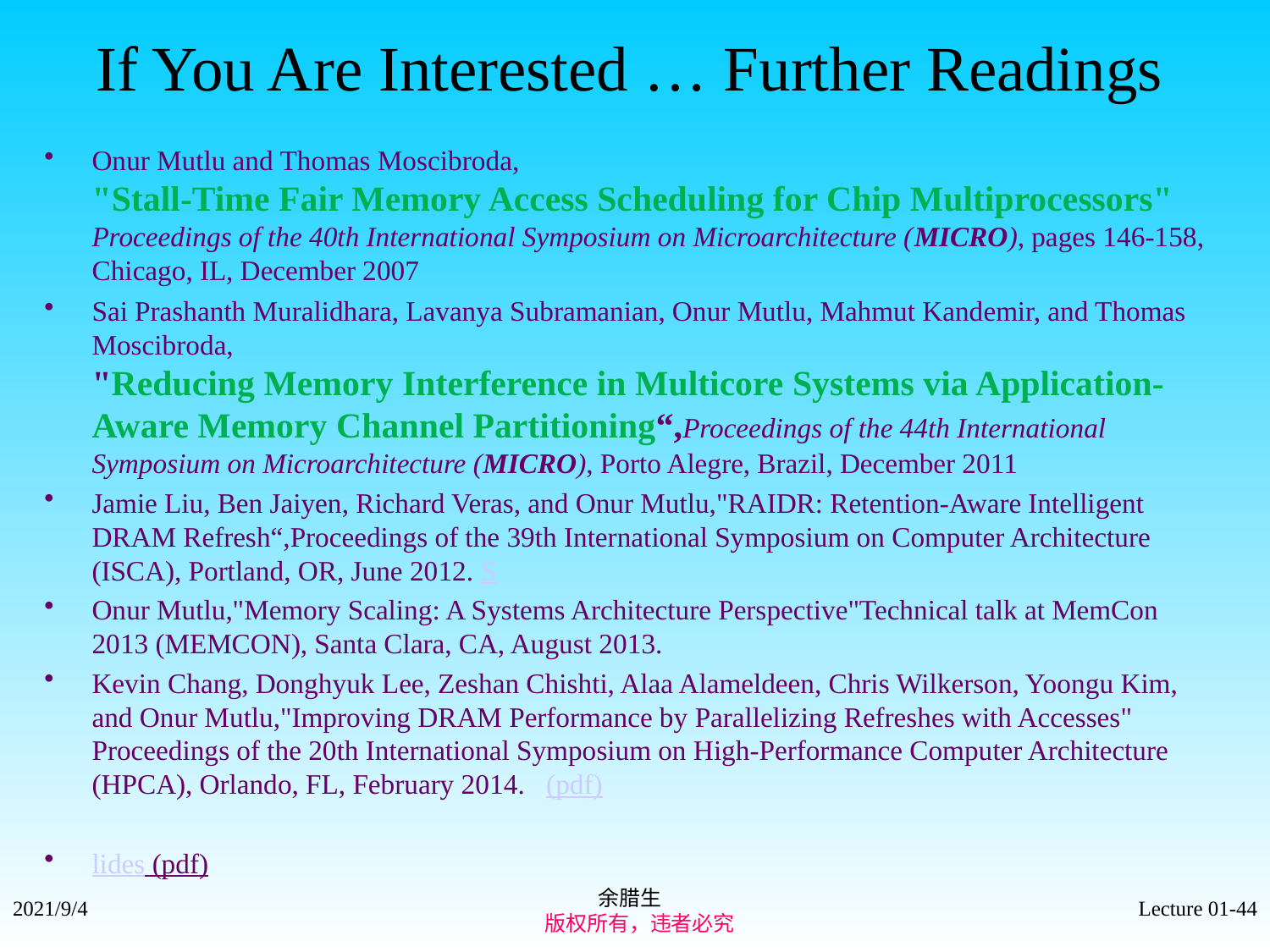

If You Are Interested … Further Readings
Onur Mutlu and Thomas Moscibroda,
"Stall-Time Fair Memory Access Scheduling for Chip Multiprocessors"
Proceedings of the 40th International Symposium on Microarchitecture (MICRO), pages 146-158, Chicago, IL, December 2007
Sai Prashanth Muralidhara, Lavanya Subramanian, Onur Mutlu, Mahmut Kandemir, and Thomas Moscibroda,
"Reducing Memory Interference in Multicore Systems via Application-Aware Memory Channel Partitioning“,Proceedings of the 44th International Symposium on Microarchitecture (MICRO), Porto Alegre, Brazil, December 2011
Jamie Liu, Ben Jaiyen, Richard Veras, and Onur Mutlu,"RAIDR: Retention-Aware Intelligent DRAM Refresh“,Proceedings of the 39th International Symposium on Computer Architecture (ISCA), Portland, OR, June 2012. S
Onur Mutlu,"Memory Scaling: A Systems Architecture Perspective"Technical talk at MemCon 2013 (MEMCON), Santa Clara, CA, August 2013.
Kevin Chang, Donghyuk Lee, Zeshan Chishti, Alaa Alameldeen, Chris Wilkerson, Yoongu Kim, and Onur Mutlu,"Improving DRAM Performance by Parallelizing Refreshes with Accesses"
Proceedings of the 20th International Symposium on High-Performance Computer Architecture (HPCA), Orlando, FL, February 2014.   (pdf)

lides (pdf)

余腊生
 版权所有，违者必究
2021/9/4
Lecture 01-44